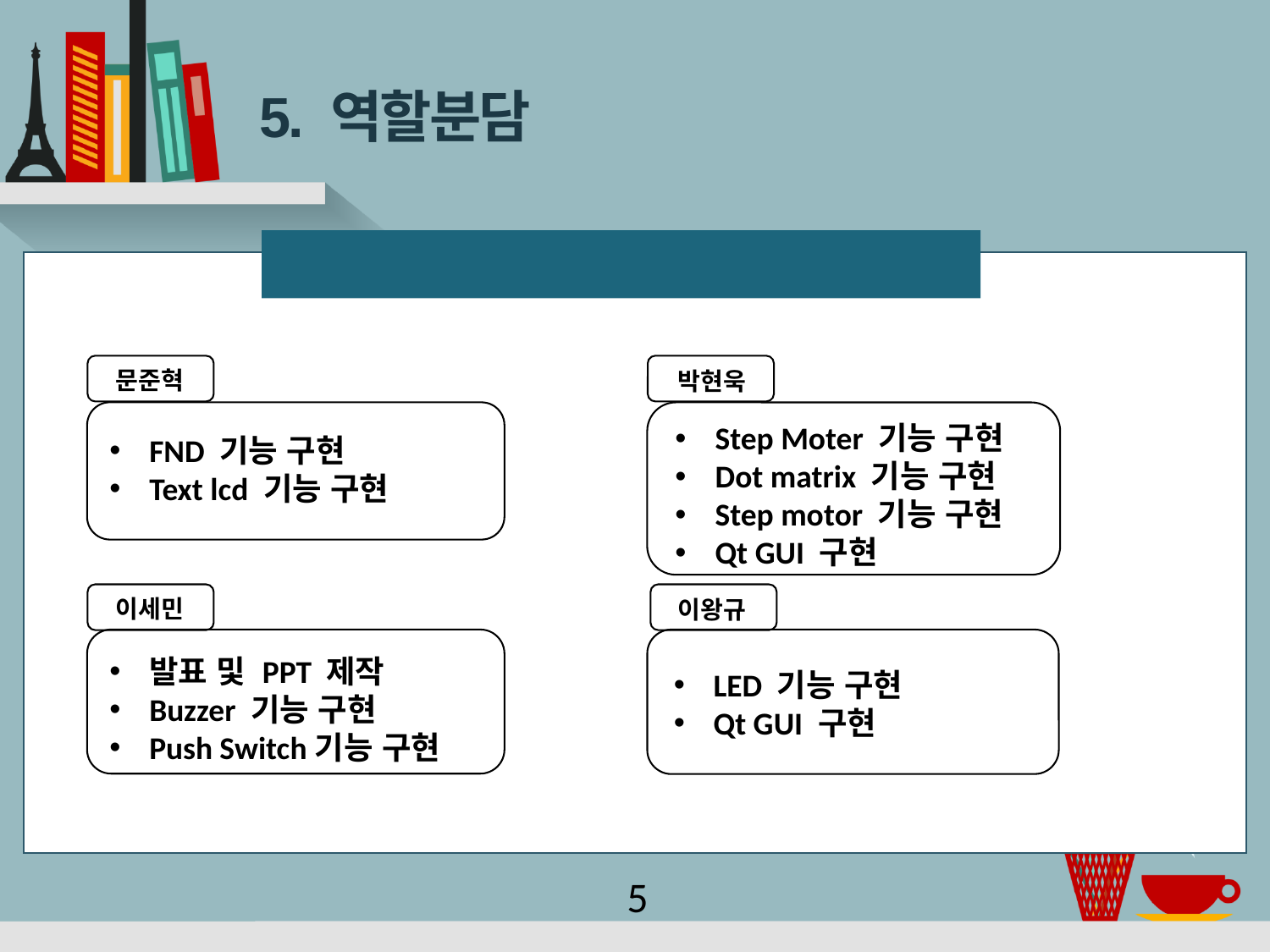

# 5. 역할분담
역할분담

문준혁
박현욱

Step Moter 기능 구현
Dot matrix 기능 구현
Step motor 기능 구현
Qt GUI 구현

FND 기능 구현
Text lcd 기능 구현

이세민
이왕규

발표 및 PPT 제작
Buzzer 기능 구현
Push Switch기능 구현
LED 기능 구현
Qt GUI 구현
5